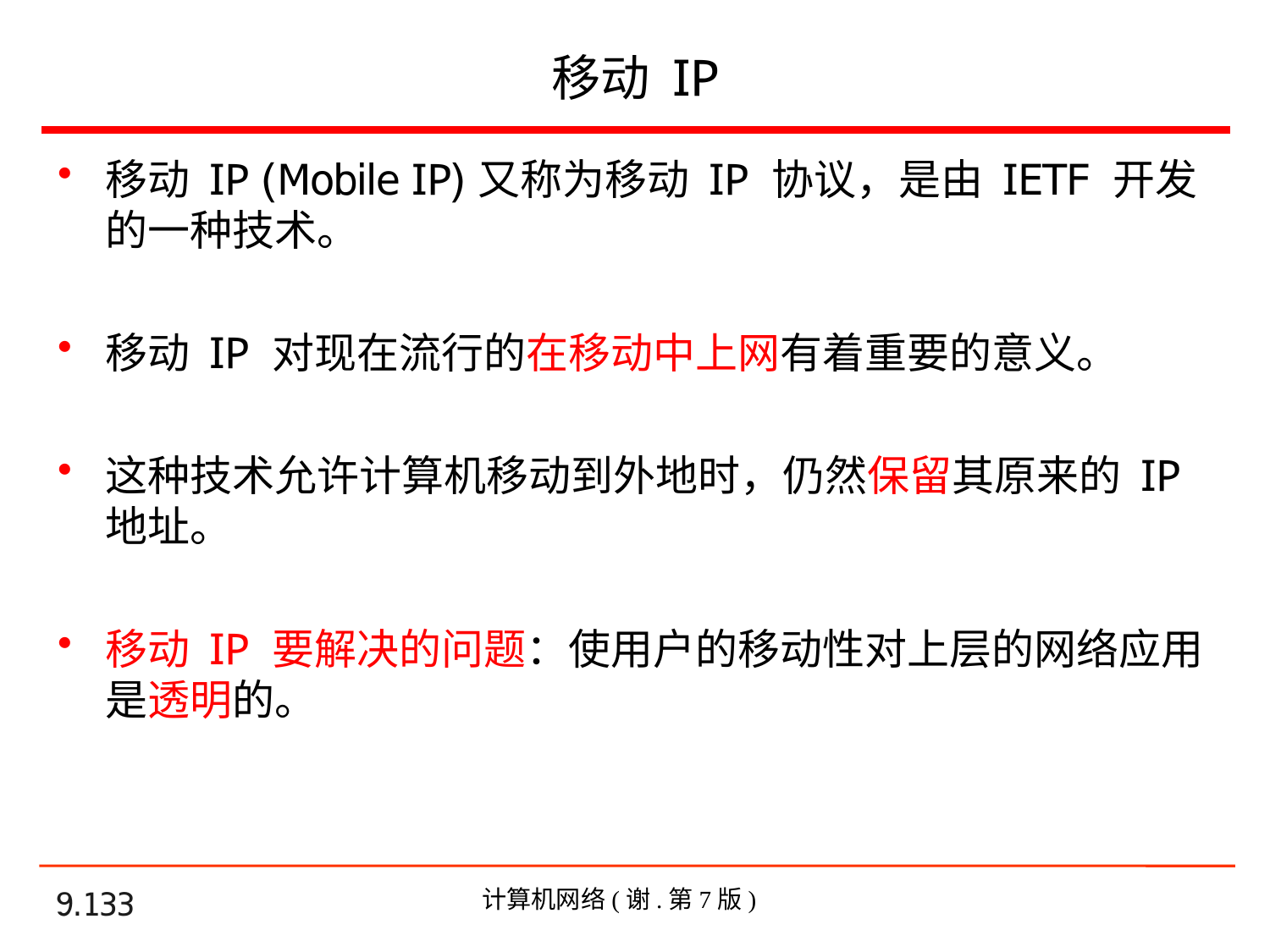

# 移动 IP
移动 IP (Mobile IP)又称为移动 IP 协议，是由 IETF 开发的一种技术。

移动 IP 对现在流行的在移动中上网有着重要的意义。

这种技术允许计算机移动到外地时，仍然保留其原来的 IP 地址。

移动 IP 要解决的问题：使用户的移动性对上层的网络应用是透明的。